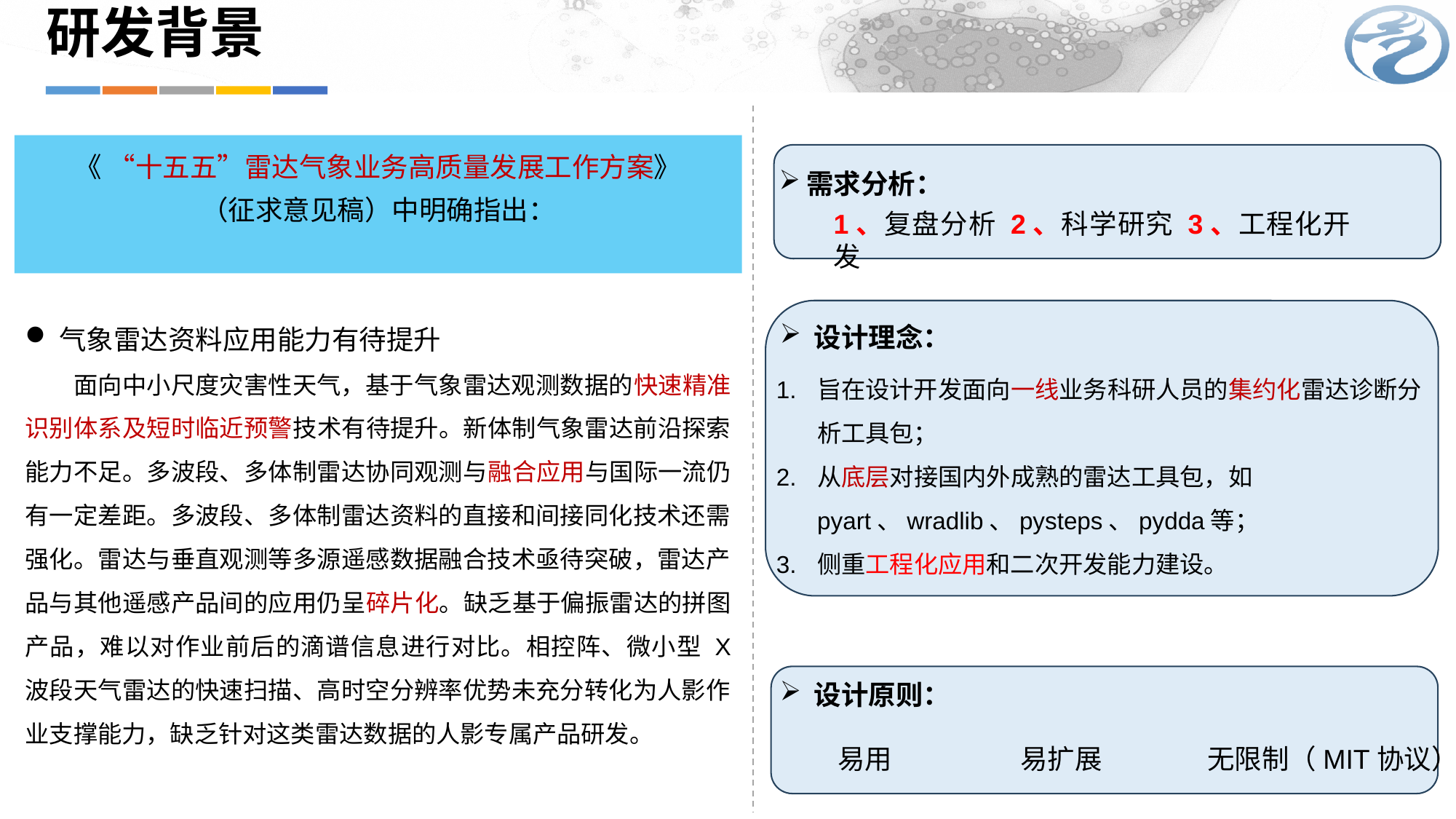

研发背景
《 “十五五”雷达气象业务高质量发展工作方案》
（征求意见稿）中明确指出：

需求分析：
1、复盘分析 2、科学研究 3、工程化开发

气象雷达资料应用能力有待提升
面向中小尺度灾害性天气，基于气象雷达观测数据的快速精准识别体系及短时临近预警技术有待提升。新体制气象雷达前沿探索能力不足。多波段、多体制雷达协同观测与融合应用与国际一流仍有一定差距。多波段、多体制雷达资料的直接和间接同化技术还需强化。雷达与垂直观测等多源遥感数据融合技术亟待突破，雷达产品与其他遥感产品间的应用仍呈碎片化。缺乏基于偏振雷达的拼图产品，难以对作业前后的滴谱信息进行对比。相控阵、微小型 X 波段天气雷达的快速扫描、高时空分辨率优势未充分转化为人影作业支撑能力，缺乏针对这类雷达数据的人影专属产品研发。

设计理念：
旨在设计开发面向一线业务科研人员的集约化雷达诊断分析工具包；
从底层对接国内外成熟的雷达工具包，如pyart、wradlib、pysteps、pydda等；
侧重工程化应用和二次开发能力建设。

设计原则：
易用
易扩展
无限制（MIT协议）